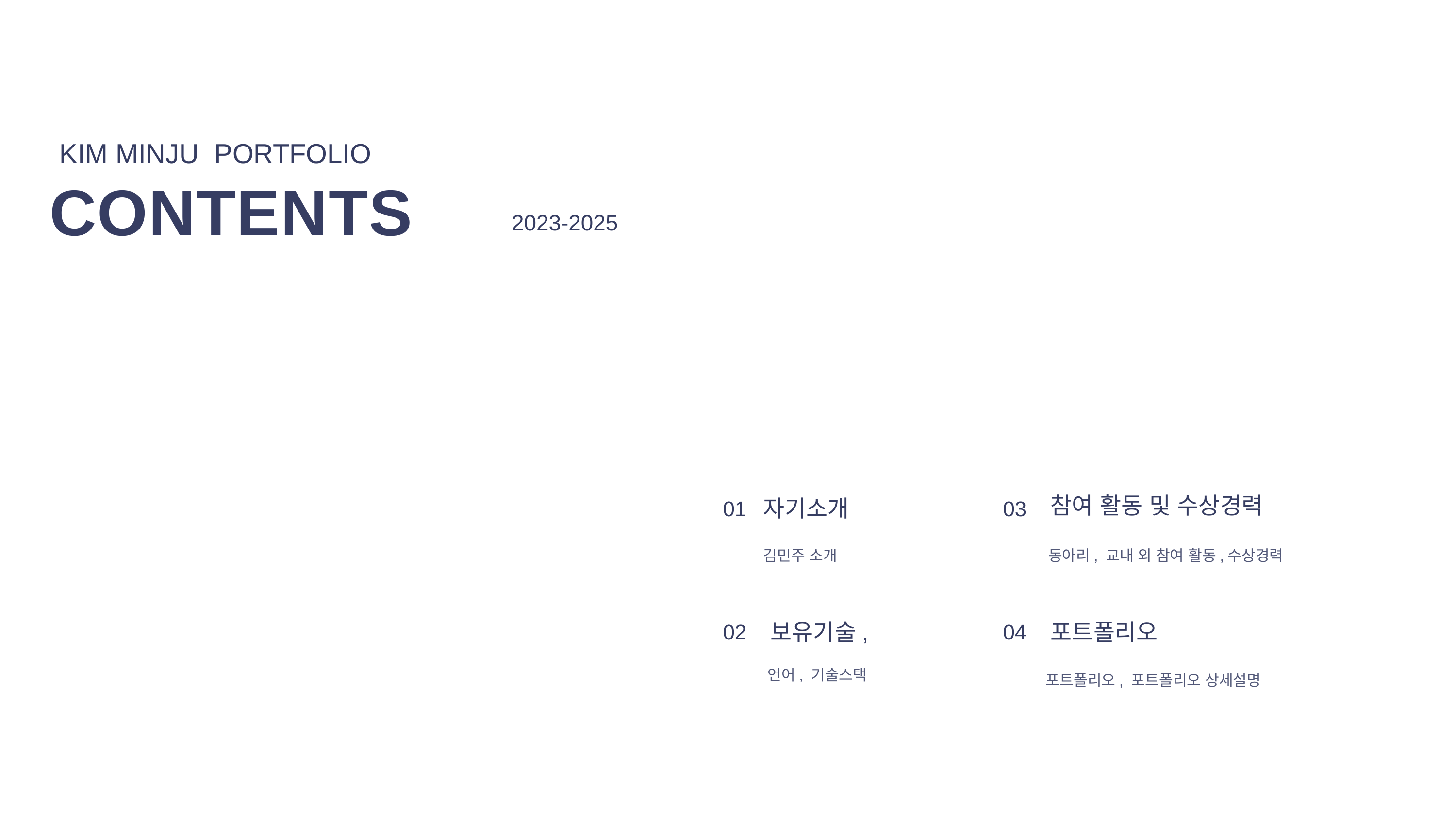

KIM MINJU  PORTFOLIO
CONTENTS
2023-2025
참여 활동 및 수상경력
자기소개
01
03
동아리, 교내 외 참여 활동,수상경력
김민주 소개
보유기술,
포트폴리오
02
04
포트폴리오, 포트폴리오 상세설명
언어, 기술스택